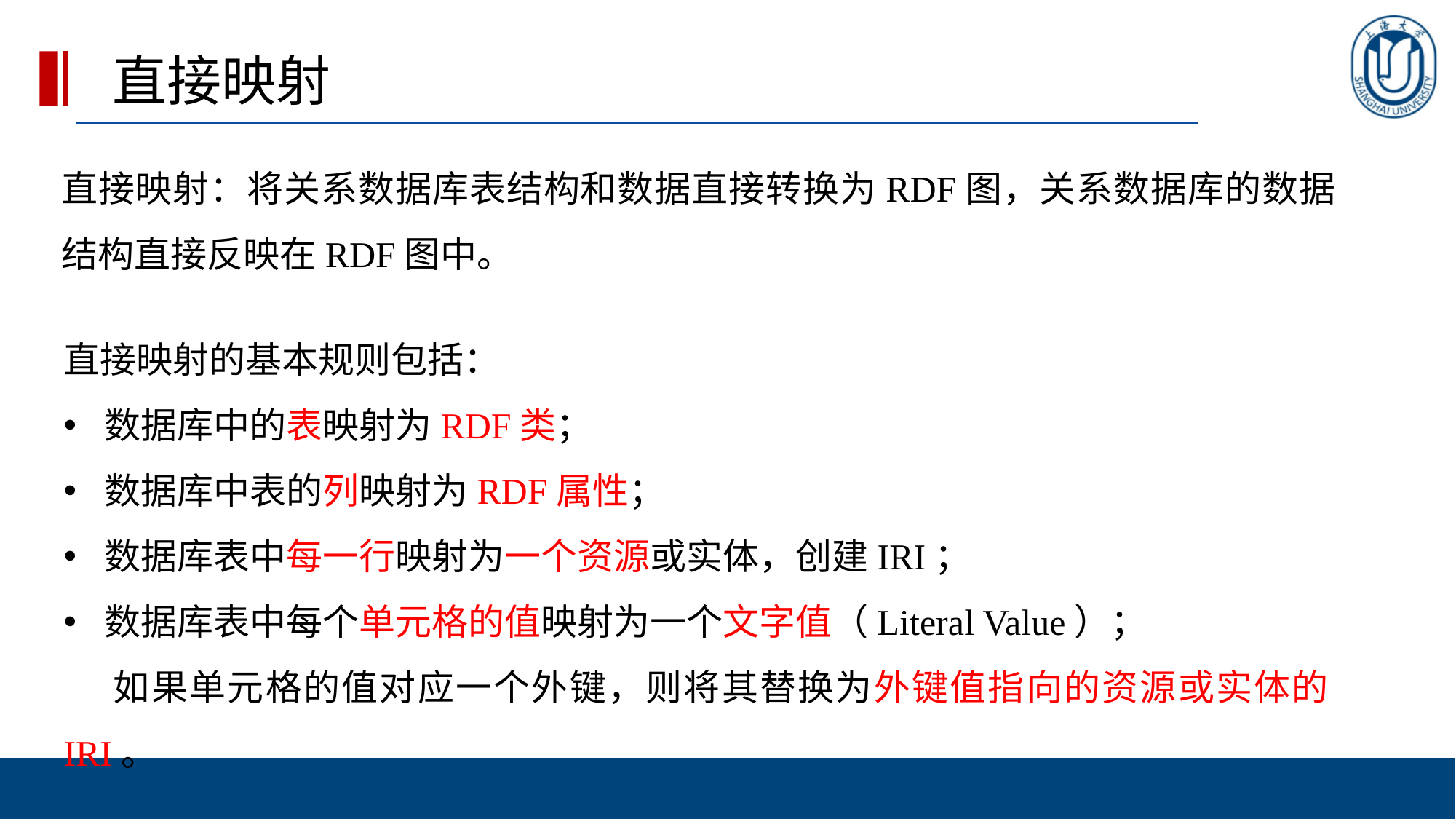

直接映射
直接映射：将关系数据库表结构和数据直接转换为RDF图，关系数据库的数据结构直接反映在RDF图中。
直接映射的基本规则包括：
数据库中的表映射为RDF类；
数据库中表的列映射为RDF属性；
数据库表中每一行映射为一个资源或实体，创建IRI；
数据库表中每个单元格的值映射为一个文字值（Literal Value）；
    如果单元格的值对应一个外键，则将其替换为外键值指向的资源或实体的IRI。
79